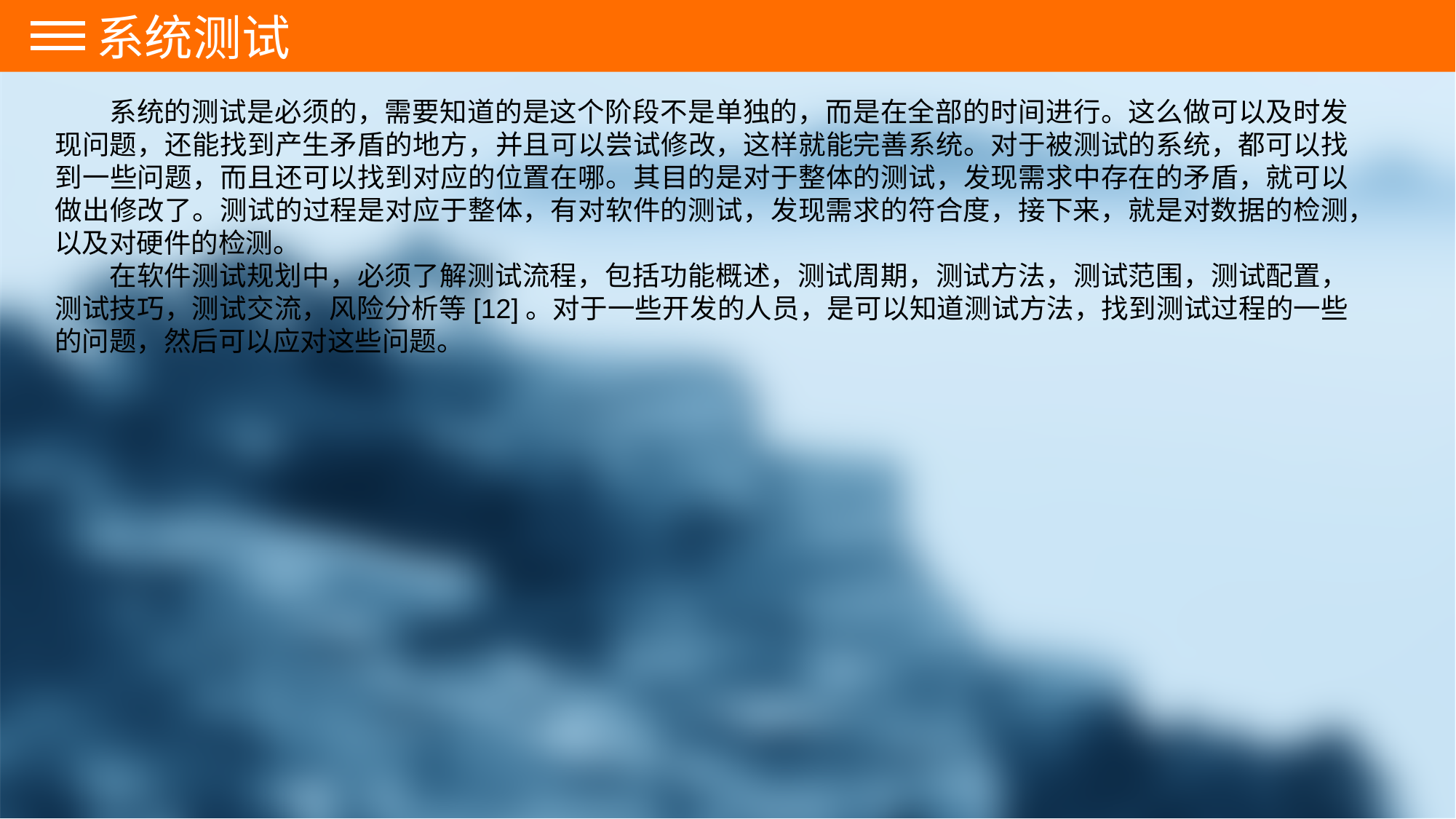

系统测试
系统的测试是必须的，需要知道的是这个阶段不是单独的，而是在全部的时间进行。这么做可以及时发现问题，还能找到产生矛盾的地方，并且可以尝试修改，这样就能完善系统。对于被测试的系统，都可以找到一些问题，而且还可以找到对应的位置在哪。其目的是对于整体的测试，发现需求中存在的矛盾，就可以做出修改了。测试的过程是对应于整体，有对软件的测试，发现需求的符合度，接下来，就是对数据的检测，以及对硬件的检测。
在软件测试规划中，必须了解测试流程，包括功能概述，测试周期，测试方法，测试范围，测试配置，测试技巧，测试交流，风险分析等[12]。对于一些开发的人员，是可以知道测试方法，找到测试过程的一些的问题，然后可以应对这些问题。